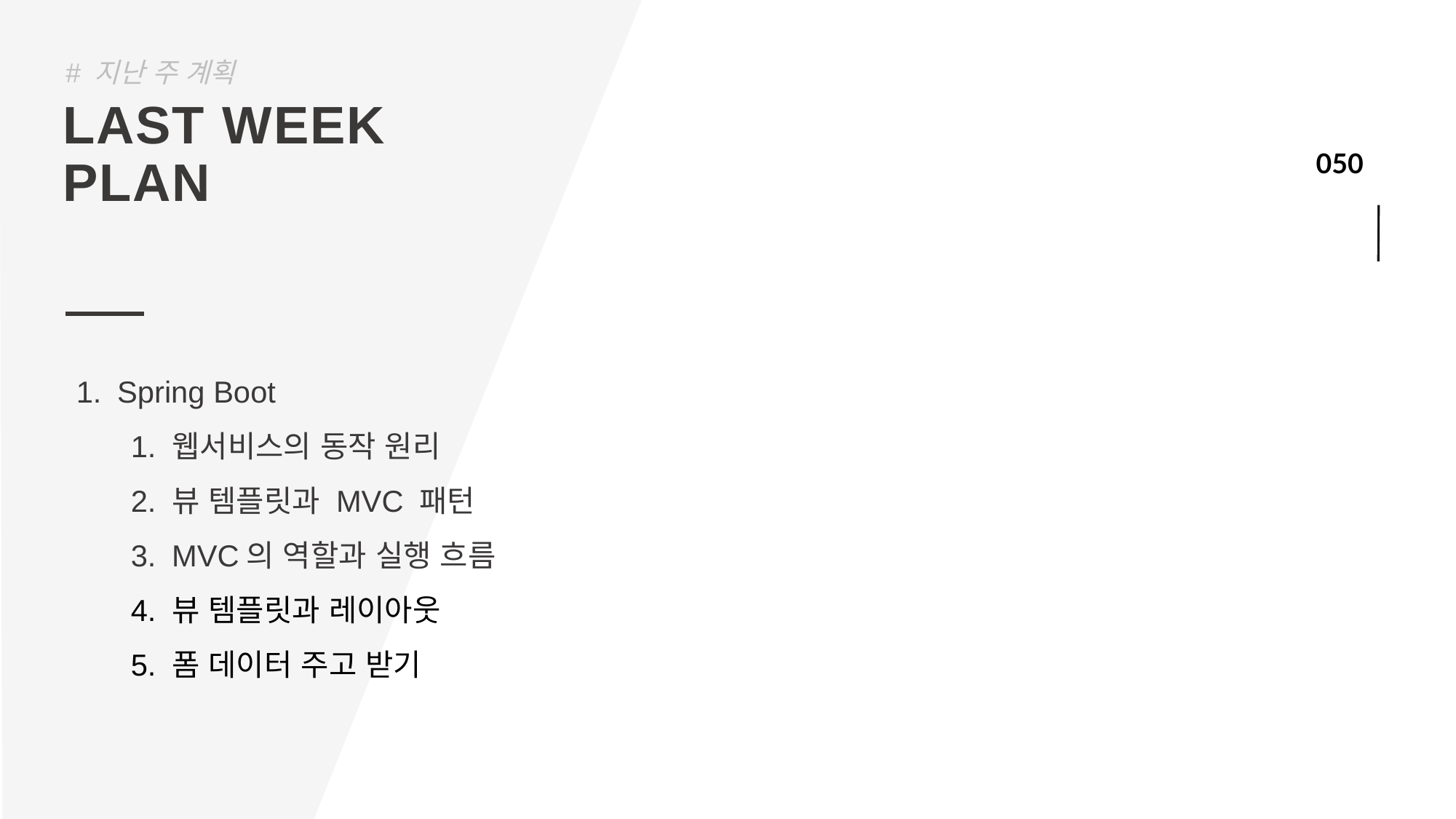

# 지난 주 계획
LAST WEEK
PLAN
Spring Boot
웹서비스의 동작 원리
뷰 템플릿과 MVC 패턴
MVC의 역할과 실행 흐름
뷰 템플릿과 레이아웃
폼 데이터 주고 받기